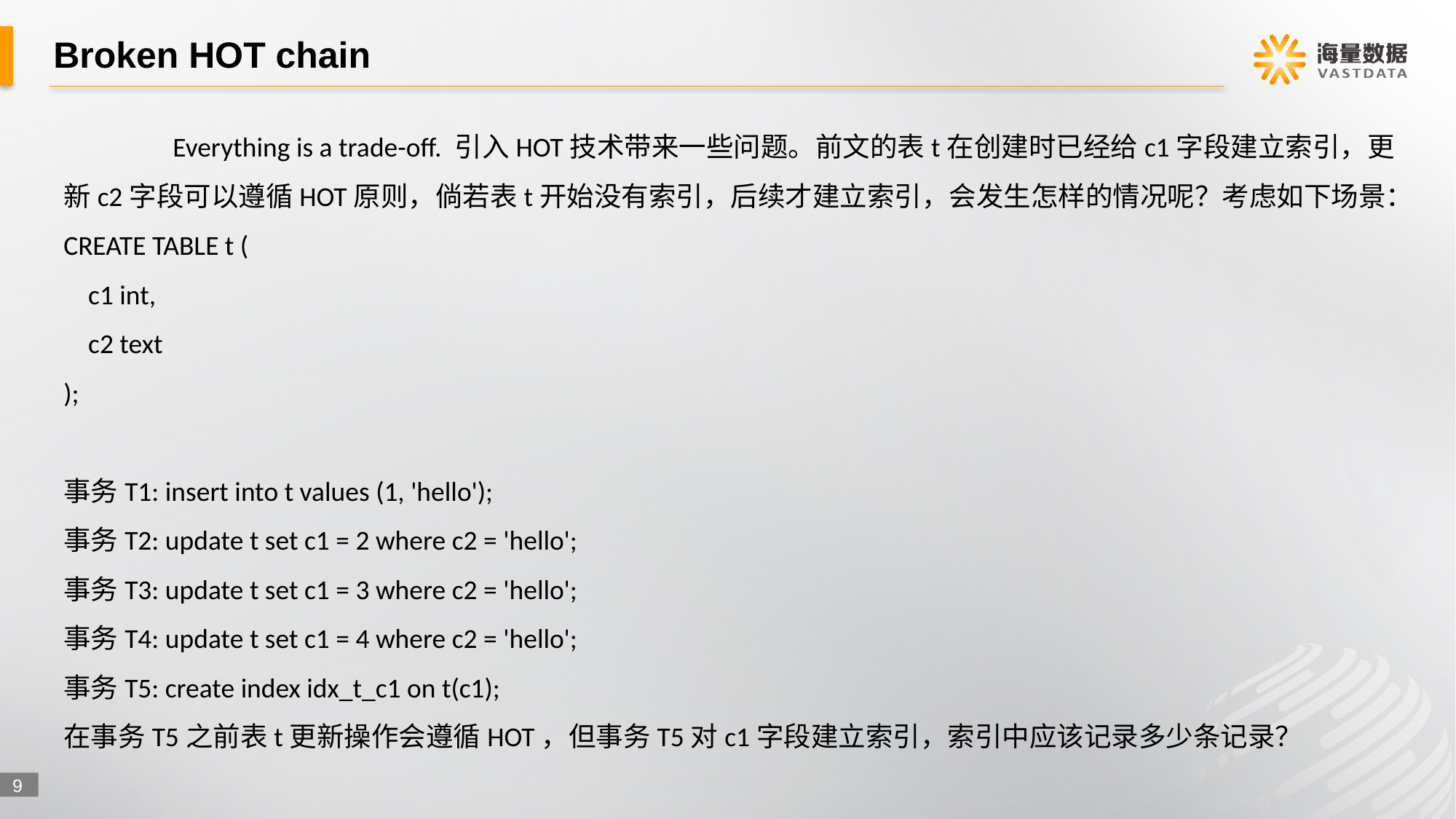

# Broken HOT chain
	Everything is a trade-off. 引入HOT技术带来一些问题。前文的表t在创建时已经给c1字段建立索引，更新c2字段可以遵循HOT原则，倘若表t开始没有索引，后续才建立索引，会发生怎样的情况呢？考虑如下场景：
CREATE TABLE t (
    c1 int,
    c2 text
);

事务T1: insert into t values (1, 'hello');
事务T2: update t set c1 = 2 where c2 = 'hello';
事务T3: update t set c1 = 3 where c2 = 'hello';
事务T4: update t set c1 = 4 where c2 = 'hello';
事务T5: create index idx_t_c1 on t(c1);
在事务T5之前表t更新操作会遵循HOT，但事务T5对c1字段建立索引，索引中应该记录多少条记录？